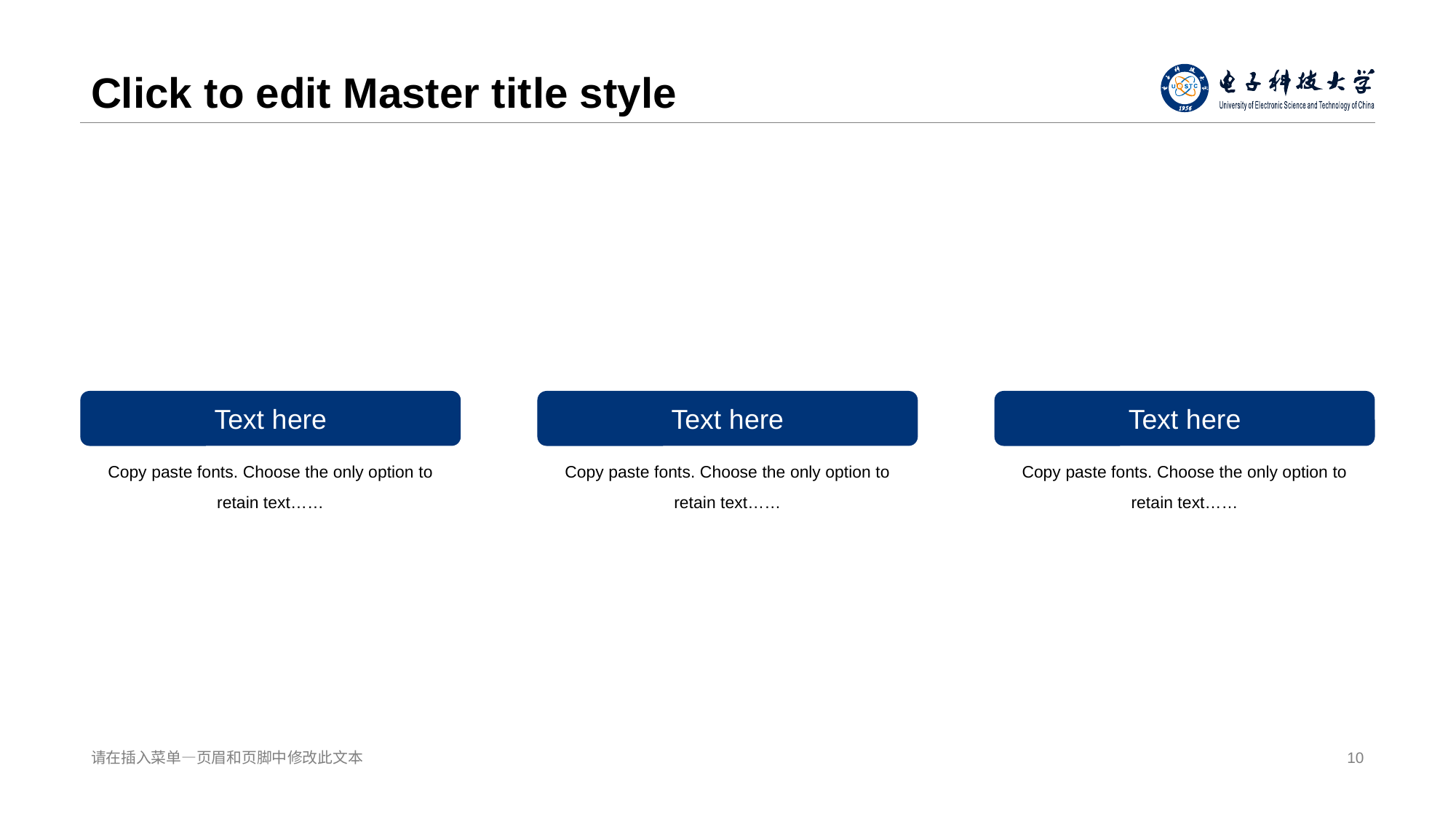

# Click to edit Master tit le style
Text h ere
Text h ere
Text h ere
Copy paste fonts. Choose the only option to  retain text……
Copy paste fonts. Choose the only option to  retain text……
Copy paste fonts. Choose the only option to  retain text……
请在插入菜单—页眉和页脚中 修改此文本
10